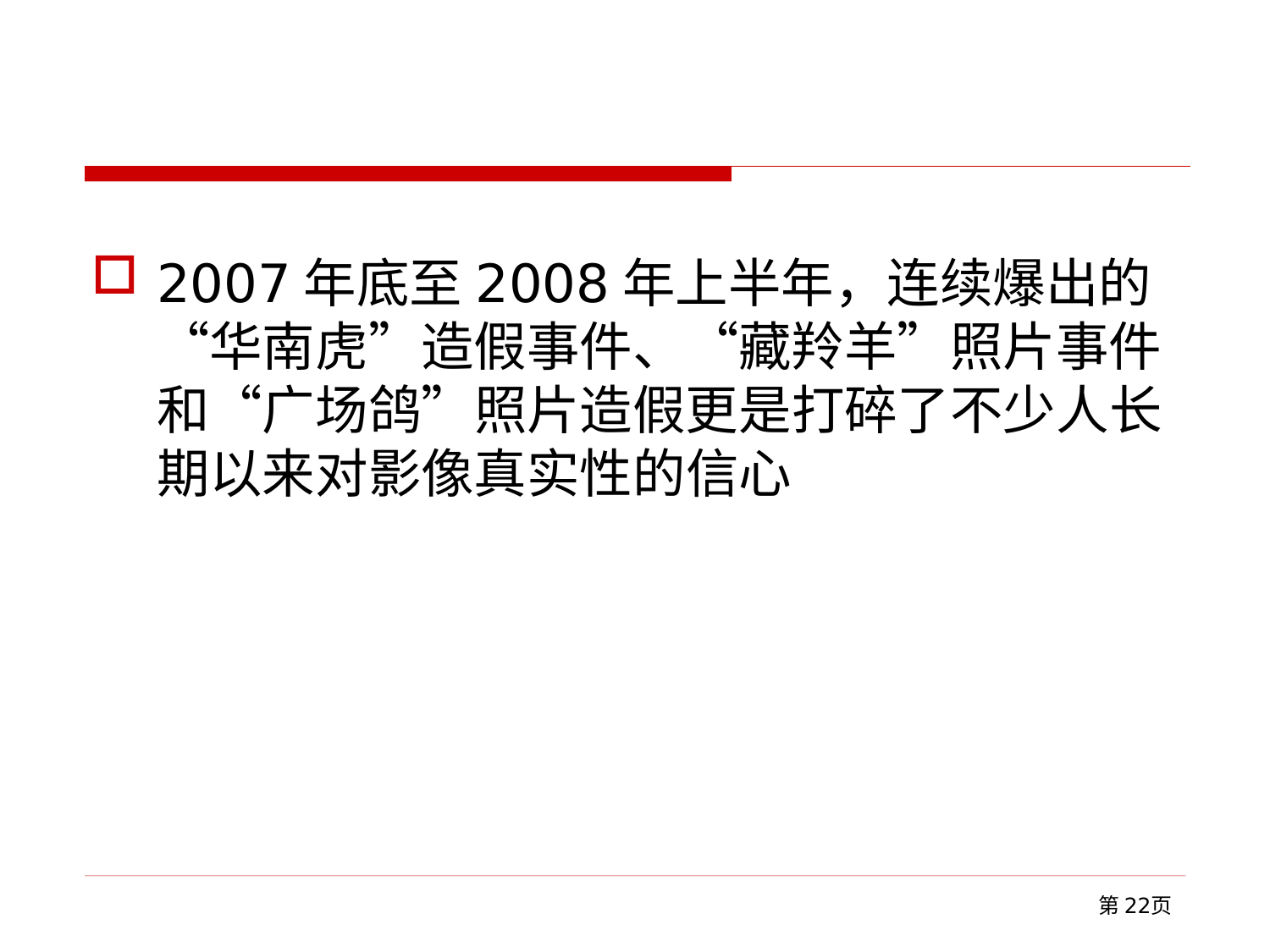

#
2007年底至2008年上半年，连续爆出的“华南虎”造假事件、“藏羚羊”照片事件和“广场鸽”照片造假更是打碎了不少人长期以来对影像真实性的信心
22